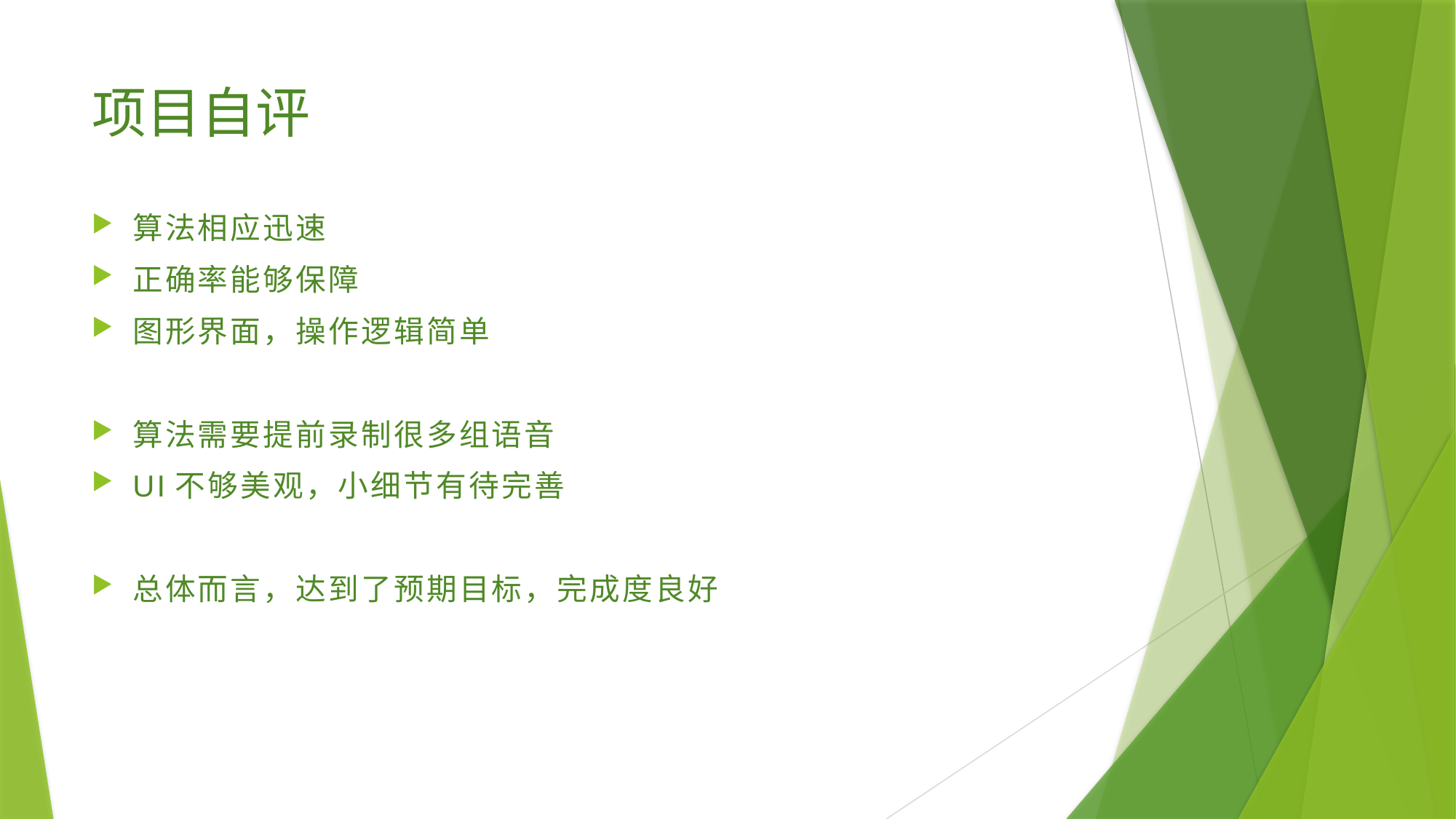

# 项目自评
算法相应迅速
正确率能够保障
图形界面，操作逻辑简单

算法需要提前录制很多组语音
UI不够美观，小细节有待完善

总体而言，达到了预期目标，完成度良好